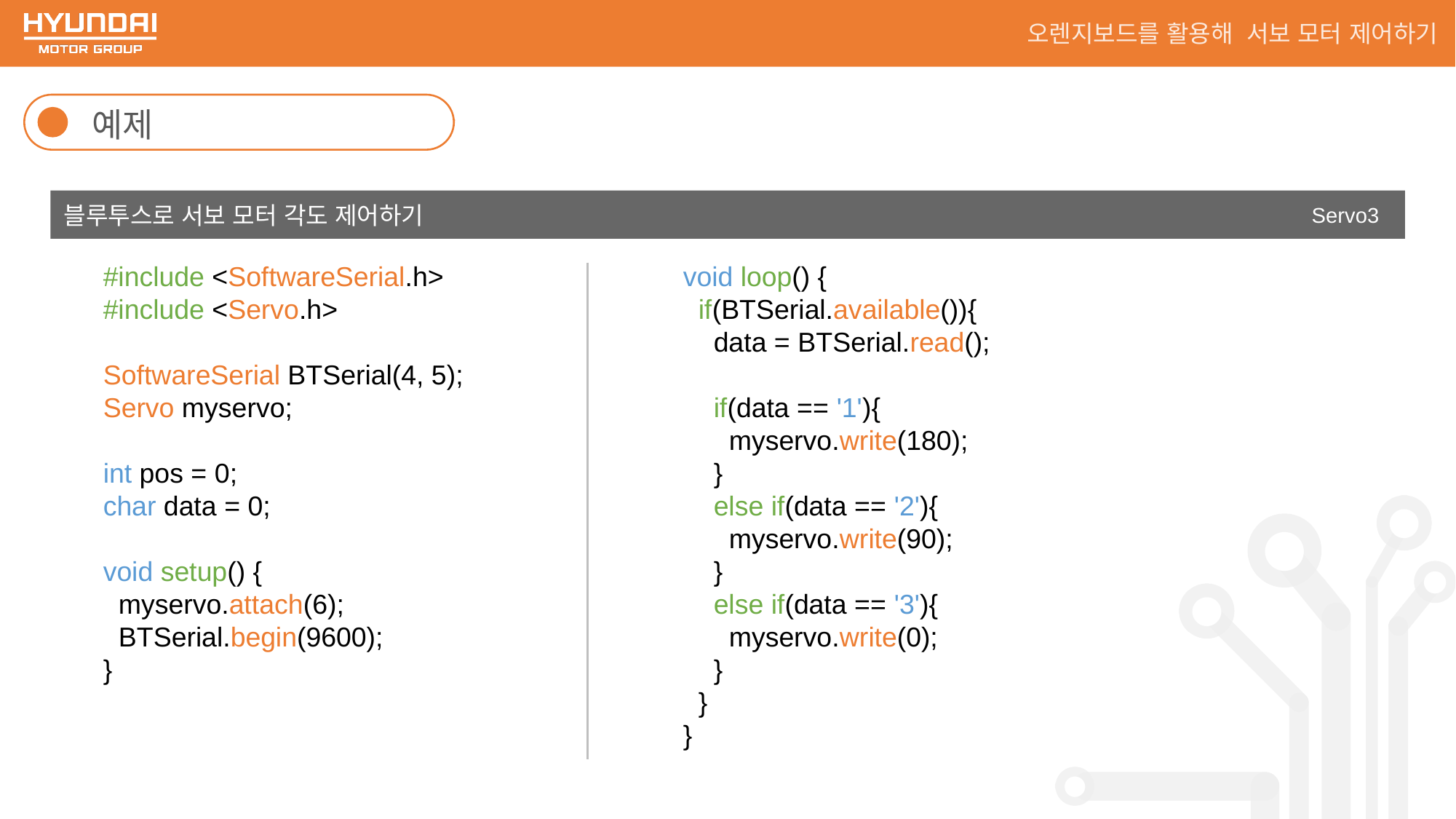

오렌지보드를 활용해  서보 모터 제어하기
예제

블루투스로 서보 모터 각도 제어하기
Servo3
#include <SoftwareSerial.h>
#include <Servo.h>

SoftwareSerial BTSerial(4, 5);
Servo myservo;

int pos = 0;
char data = 0;

void setup() {
  myservo.attach(6);
  BTSerial.begin(9600);
}
void loop() {
  if(BTSerial.available()){
    data = BTSerial.read();

    if(data == '1'){
      myservo.write(180);
    }
    else if(data == '2'){
      myservo.write(90);
    }
    else if(data == '3'){
      myservo.write(0);
    }
  }
}